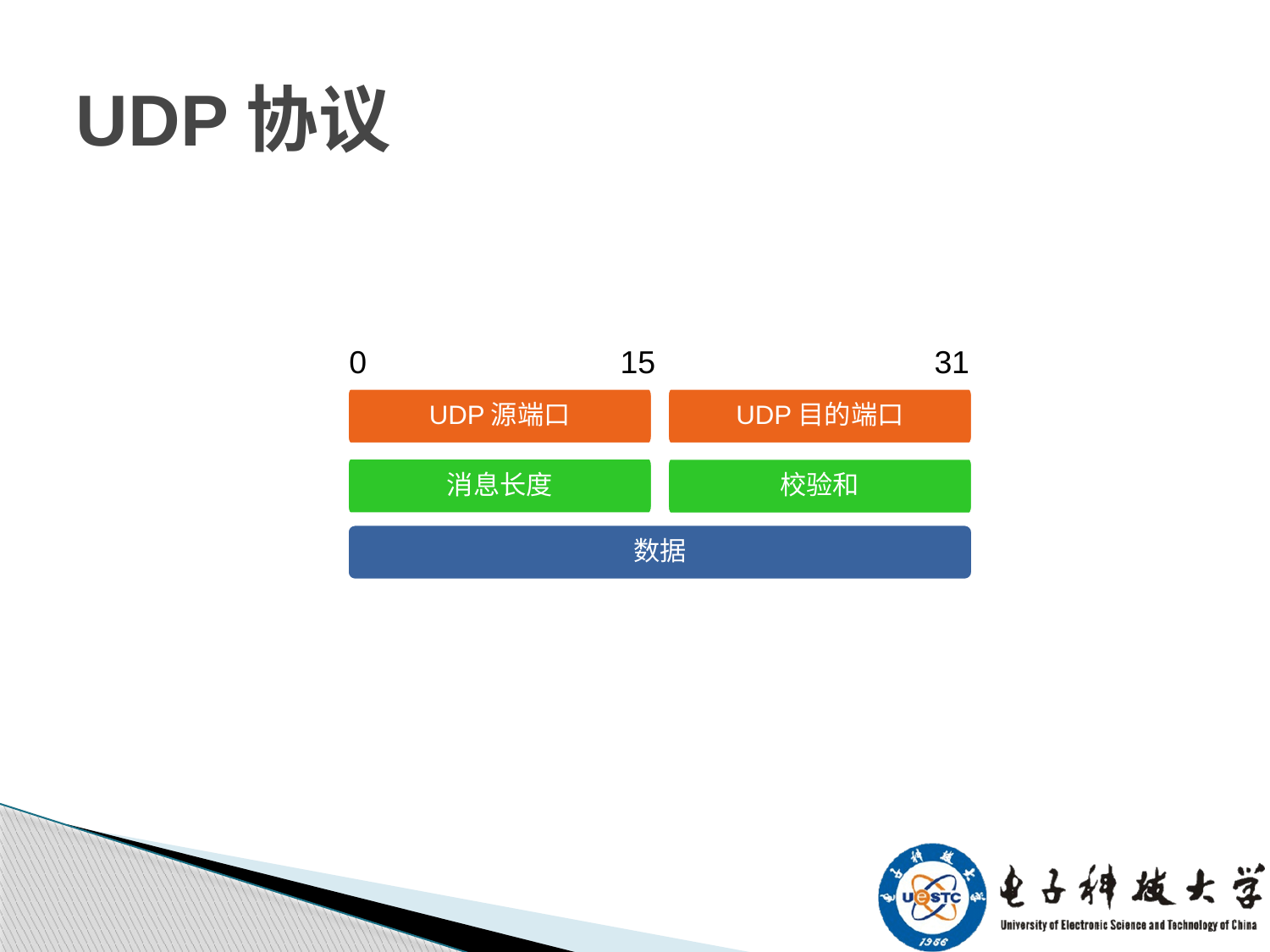

UDP协议
0
15
31
UDP源端口
UDP目的端口
消息长度
校验和
数据
174